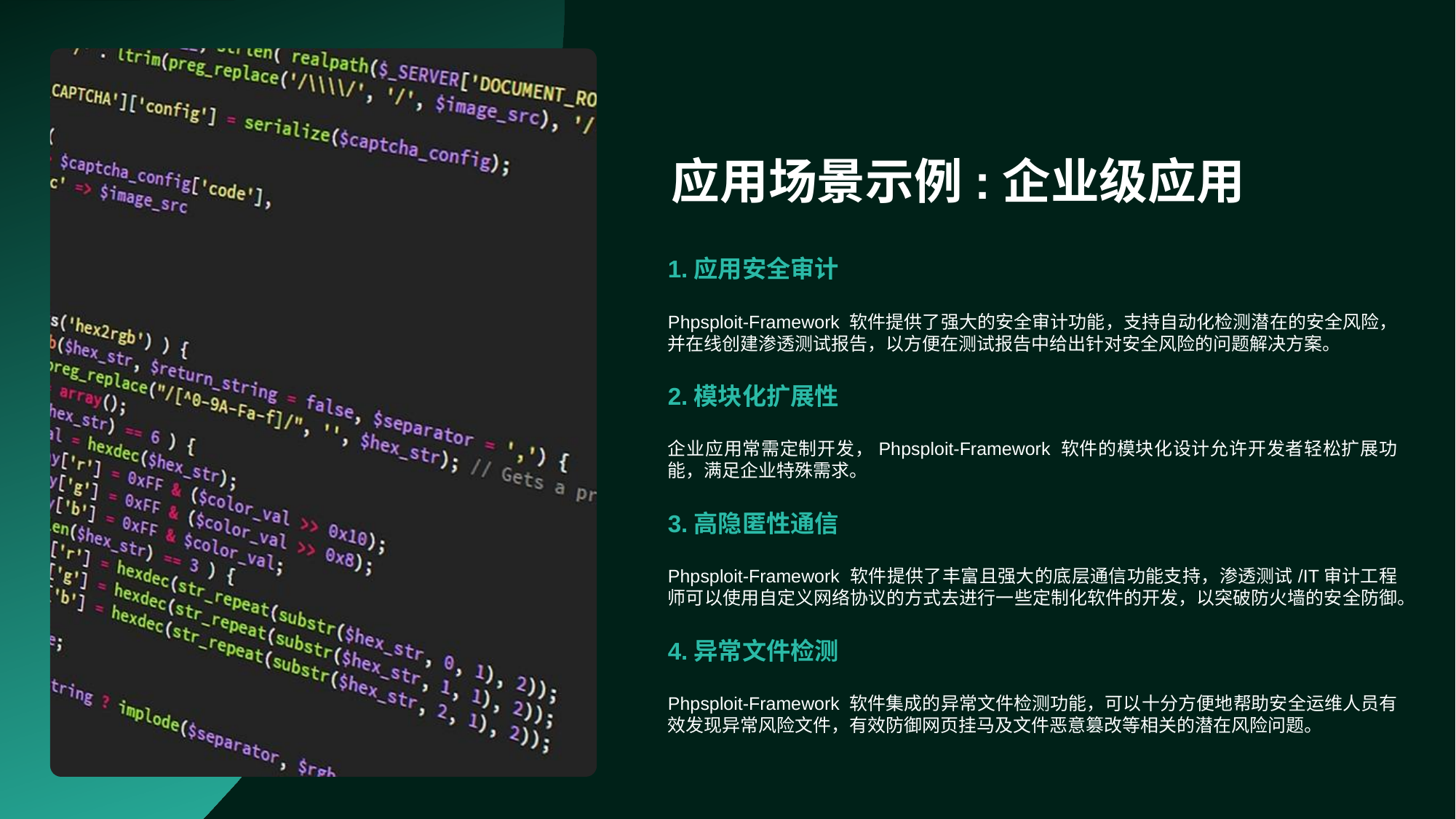

应用场景示例:企业级应用
1.应用安全审计
Phpsploit-Framework 软件提供了强大的安全审计功能，支持自动化检测潜在的安全风险，并在线创建渗透测试报告，以方便在测试报告中给出针对安全风险的问题解决方案。
2.模块化扩展性
企业应用常需定制开发，Phpsploit-Framework 软件的模块化设计允许开发者轻松扩展功能，满足企业特殊需求。
3.高隐匿性通信
Phpsploit-Framework 软件提供了丰富且强大的底层通信功能支持，渗透测试/IT审计工程师可以使用自定义网络协议的方式去进行一些定制化软件的开发，以突破防火墙的安全防御。
4.异常文件检测
Phpsploit-Framework 软件集成的异常文件检测功能，可以十分方便地帮助安全运维人员有效发现异常风险文件，有效防御网页挂马及文件恶意篡改等相关的潜在风险问题。